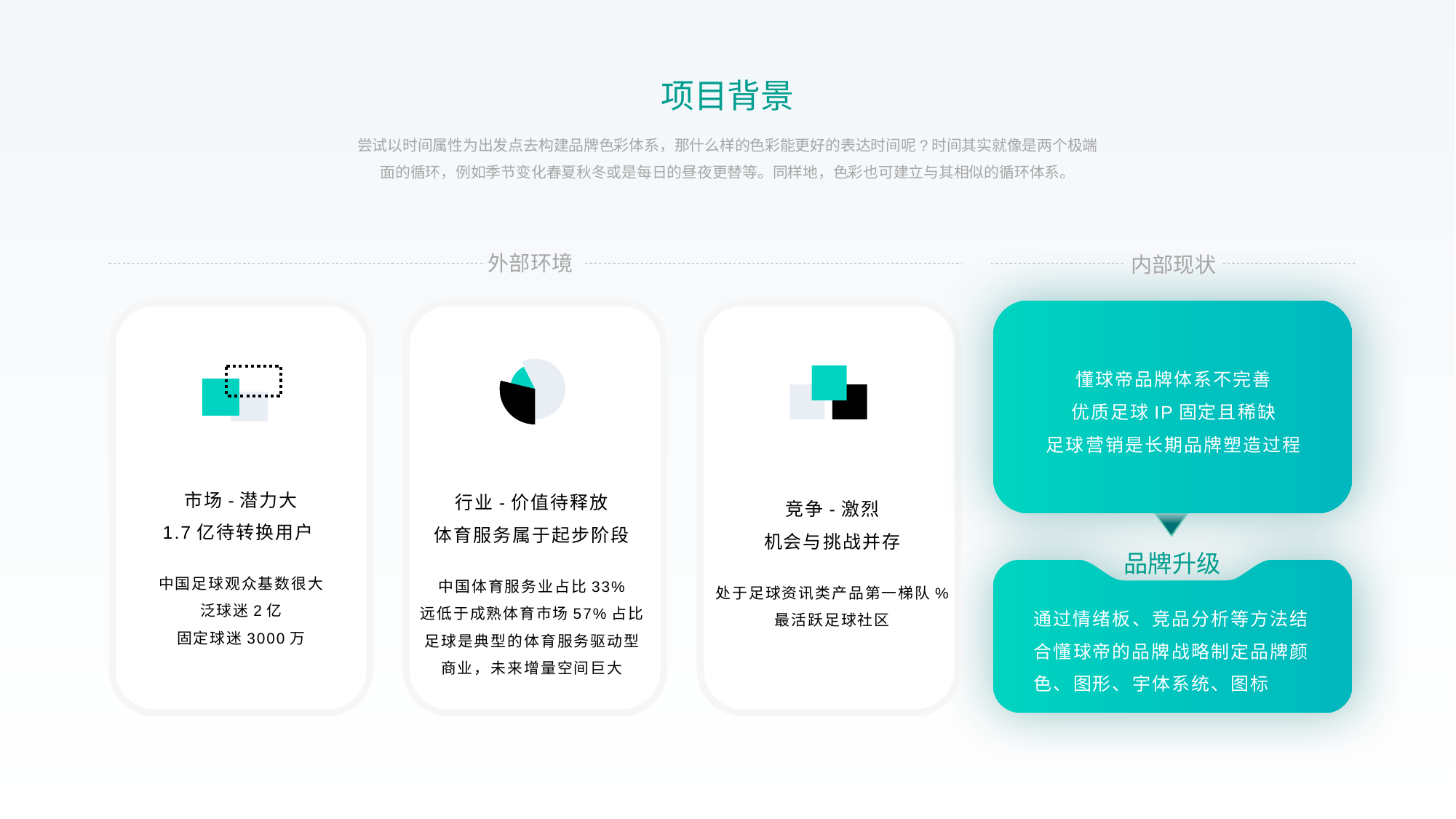

项目背景
尝试以时间属性为出发点去构建品牌色彩体系，那什么样的色彩能更好的表达时间呢?时间其实就像是两个极端面的循环，例如季节变化春夏秋冬或是每日的昼夜更替等。同样地，色彩也可建立与其相似的循环体系。
外部环境
内部现状

懂球帝品牌体系不完善
优质足球IP固定且稀缺
足球营销是长期品牌塑造过程

市场-潜力大
1.7亿待转换用户
行业-价值待释放
体育服务属于起步阶段
竞争-激烈
机会与挑战并存

品牌升级
中国足球观众基数很大
泛球迷2亿
固定球迷3000万

中国体育服务业占比33%
远低于成熟体育市场57%占比
足球是典型的体育服务驱动型
商业，未来增量空间巨大
处于足球资讯类产品第一梯队%
最活跃足球社区
通过情绪板、竞品分析等方法结合懂球帝的品牌战略制定品牌颜色、图形、宇体系统、图标